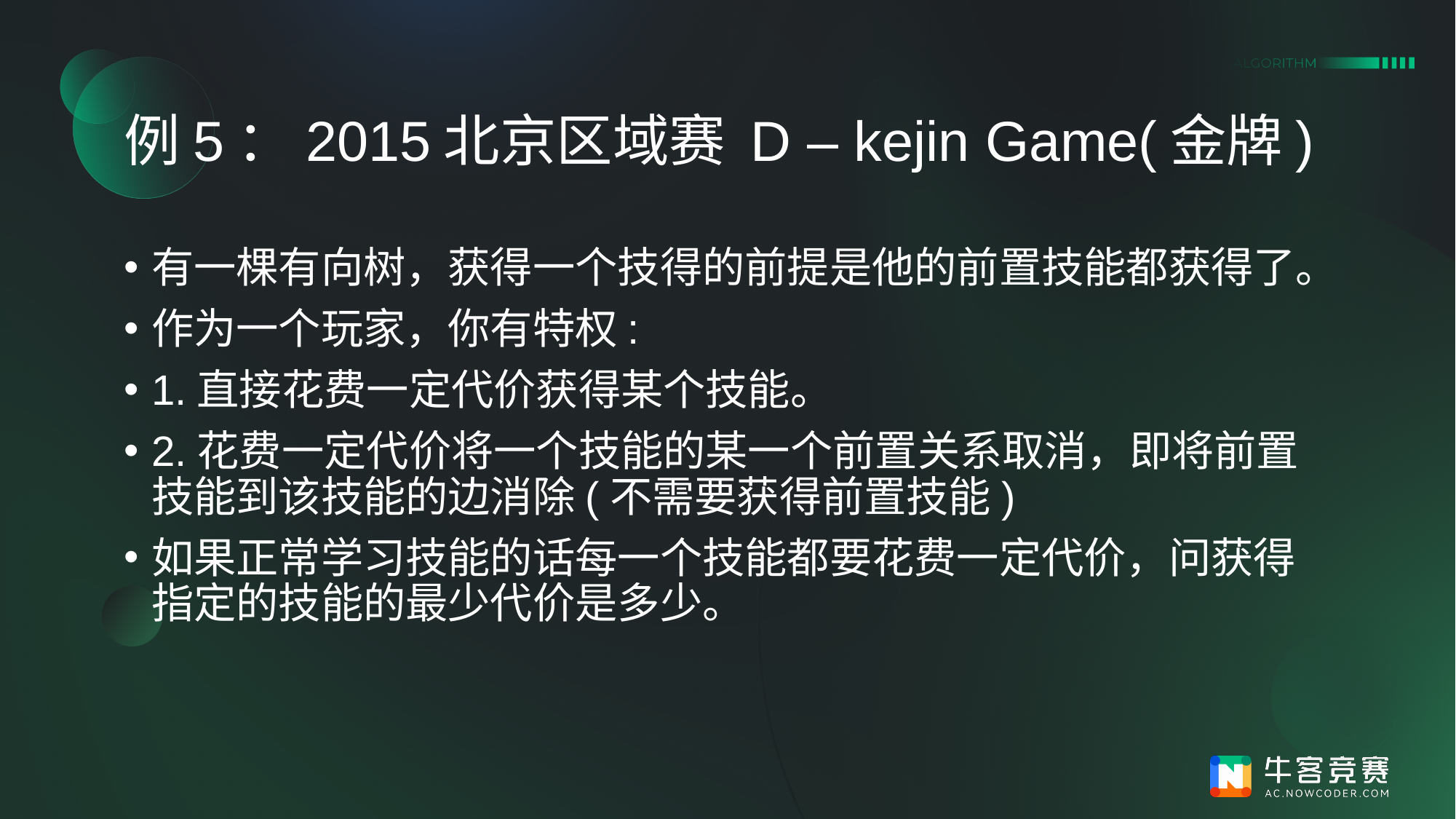

# 例5：2015北京区域赛 D – kejin Game(金牌)
有一棵有向树，获得一个技得的前提是他的前置技能都获得了。
作为一个玩家，你有特权:
1.直接花费一定代价获得某个技能。
2.花费一定代价将一个技能的某一个前置关系取消，即将前置技能到该技能的边消除(不需要获得前置技能)
如果正常学习技能的话每一个技能都要花费一定代价，问获得指定的技能的最少代价是多少。